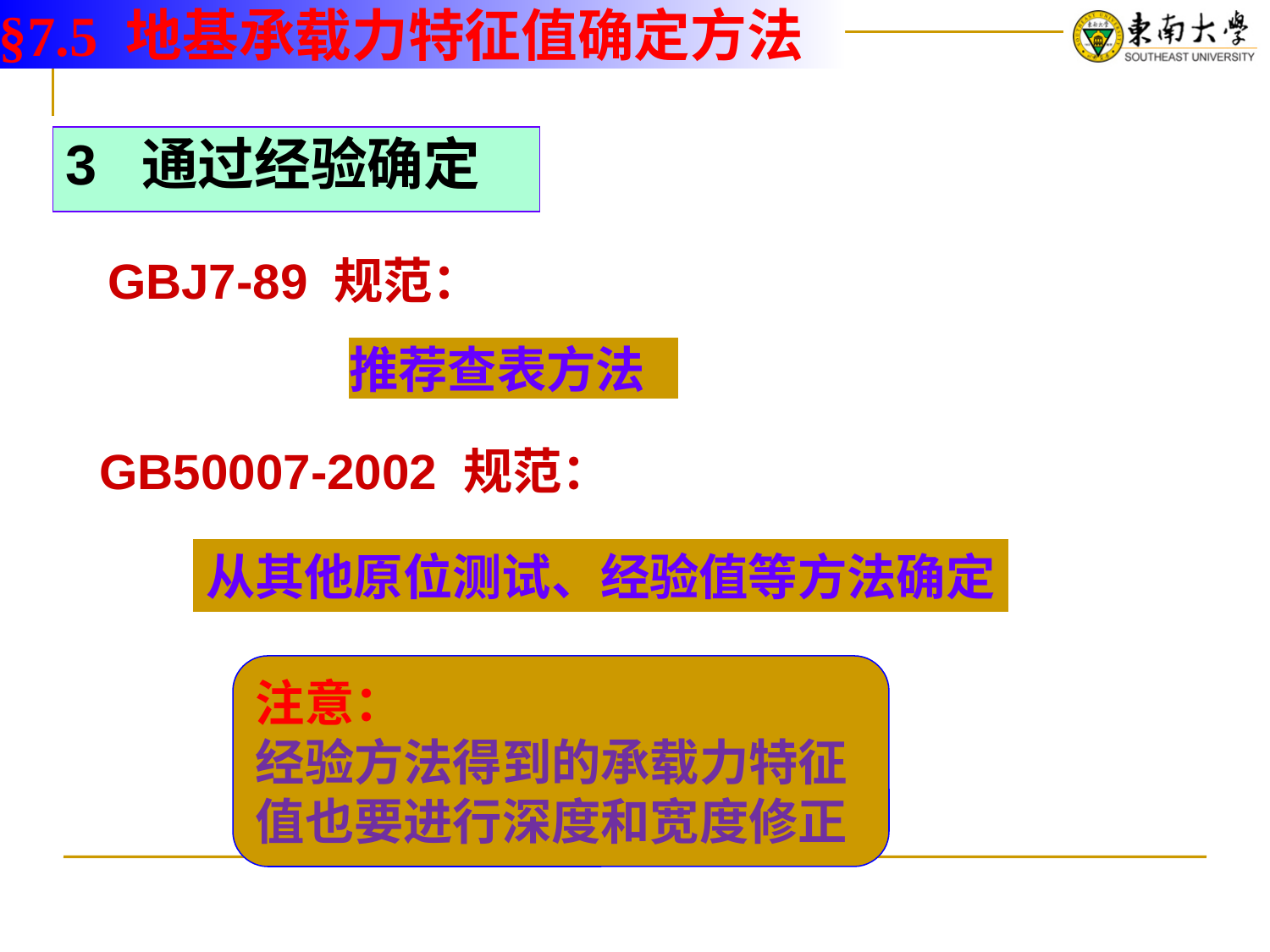

§7.5 地基承载力特征值确定方法
3  通过经验确定
GBJ7-89 规范：
推荐查表方法
GB50007-2002 规范：
从其他原位测试、经验值等方法确定
注意：
经验方法得到的承载力特征值也要进行深度和宽度修正